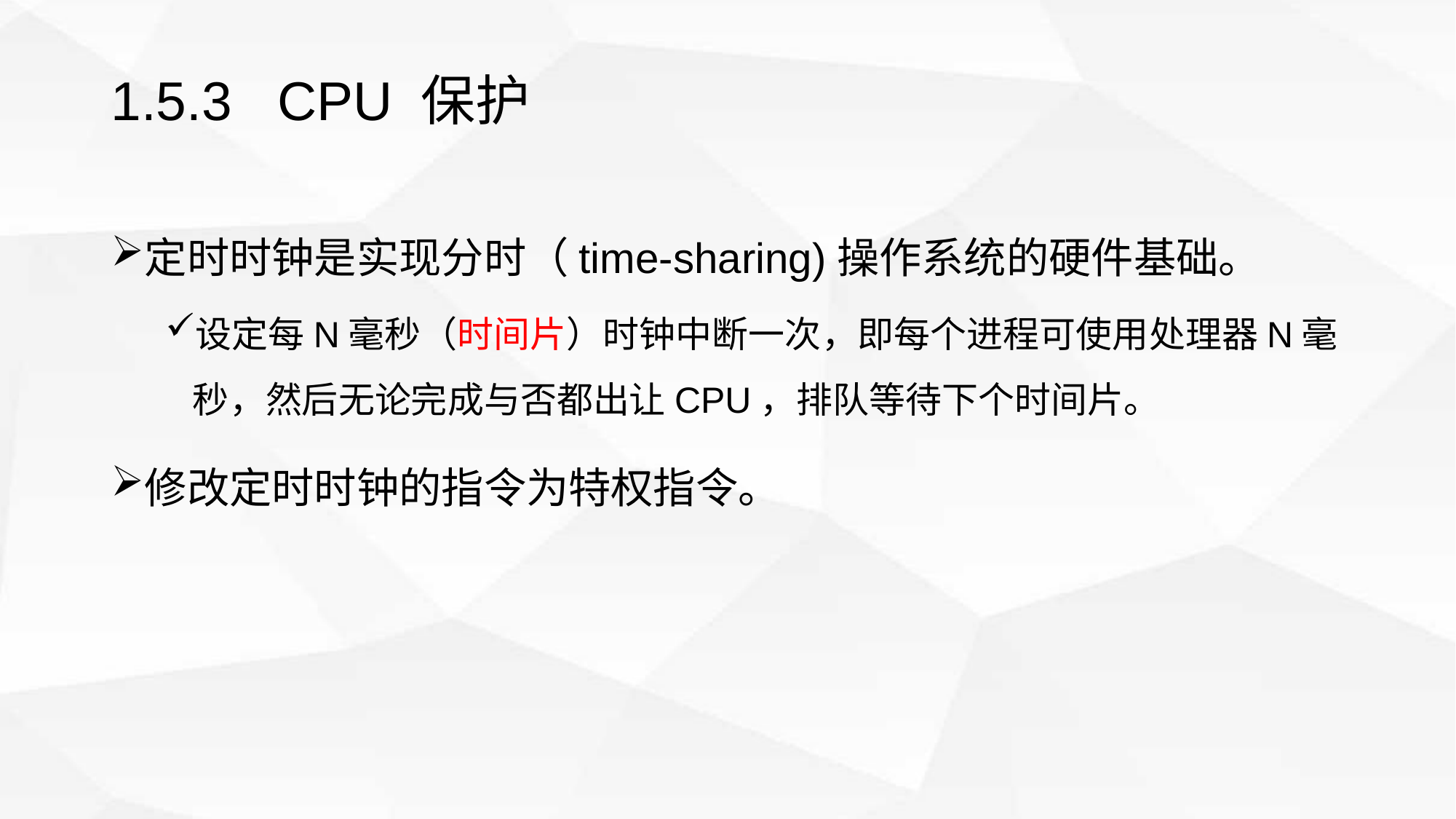

# 1.5.3   CPU 保护
定时时钟是实现分时（time-sharing)操作系统的硬件基础。
设定每N毫秒（时间片）时钟中断一次，即每个进程可使用处理器N毫秒，然后无论完成与否都出让CPU，排队等待下个时间片。
修改定时时钟的指令为特权指令。